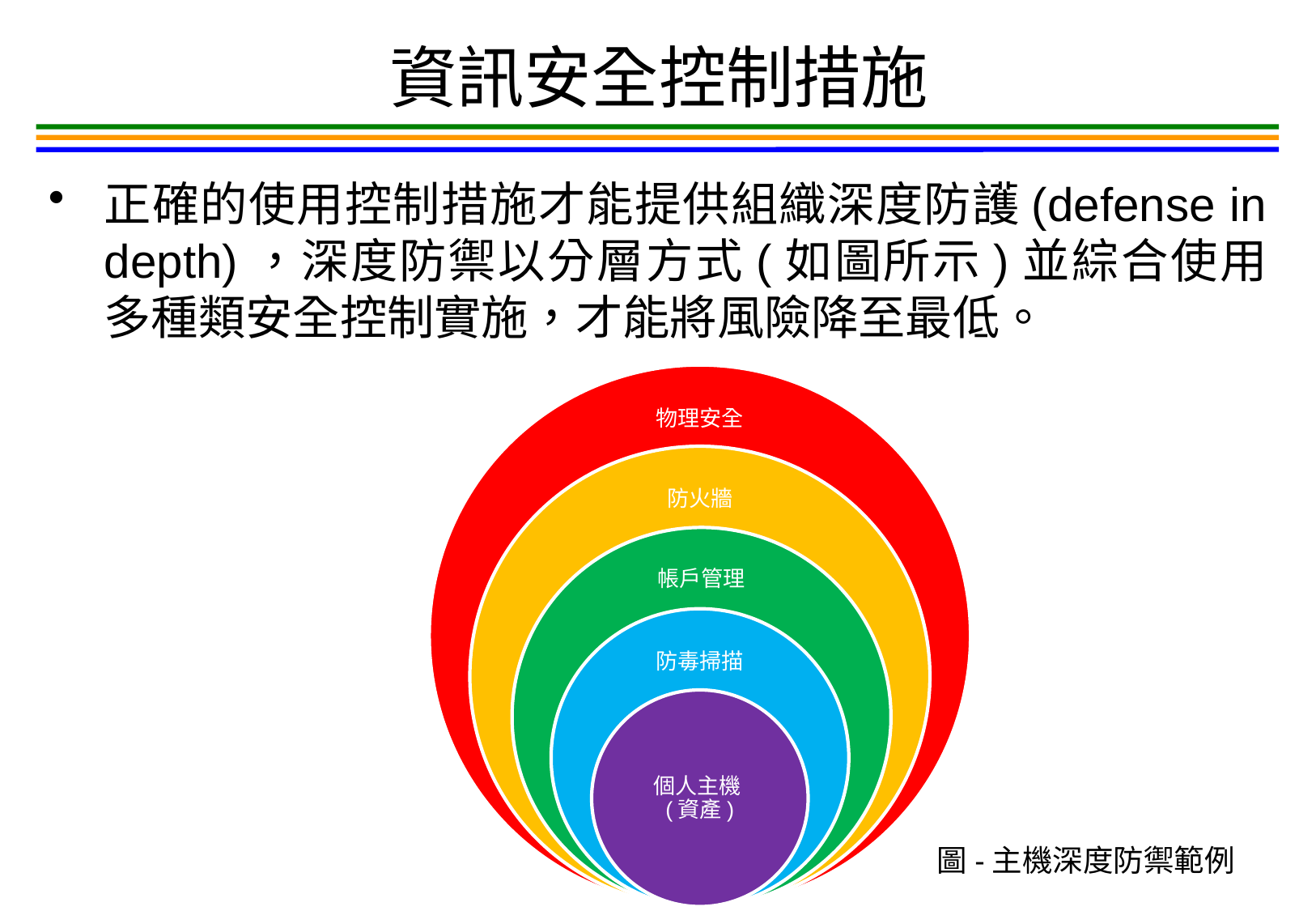

# 資訊安全控制措施
正確的使用控制措施才能提供組織深度防護(defense in depth)，深度防禦以分層方式(如圖所示)並綜合使用多種類安全控制實施，才能將風險降至最低。
物理安全
防火牆
帳戶管理
防毒掃描
個人主機  (資產)
圖-主機深度防禦範例